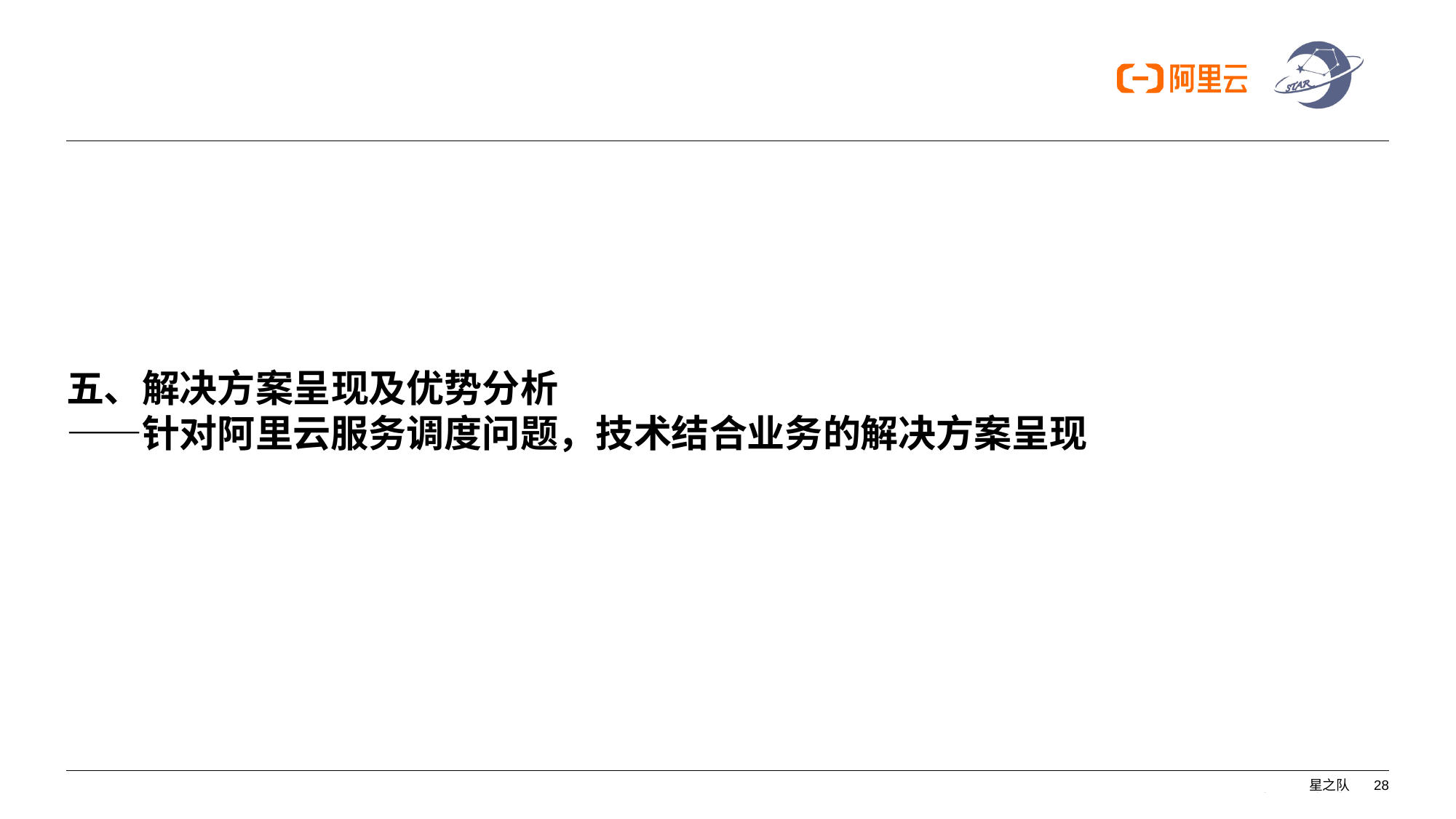

# 五、解决方案呈现及优势分析 ——针对阿里云服务调度问题，技术结合业务的解决方案呈现